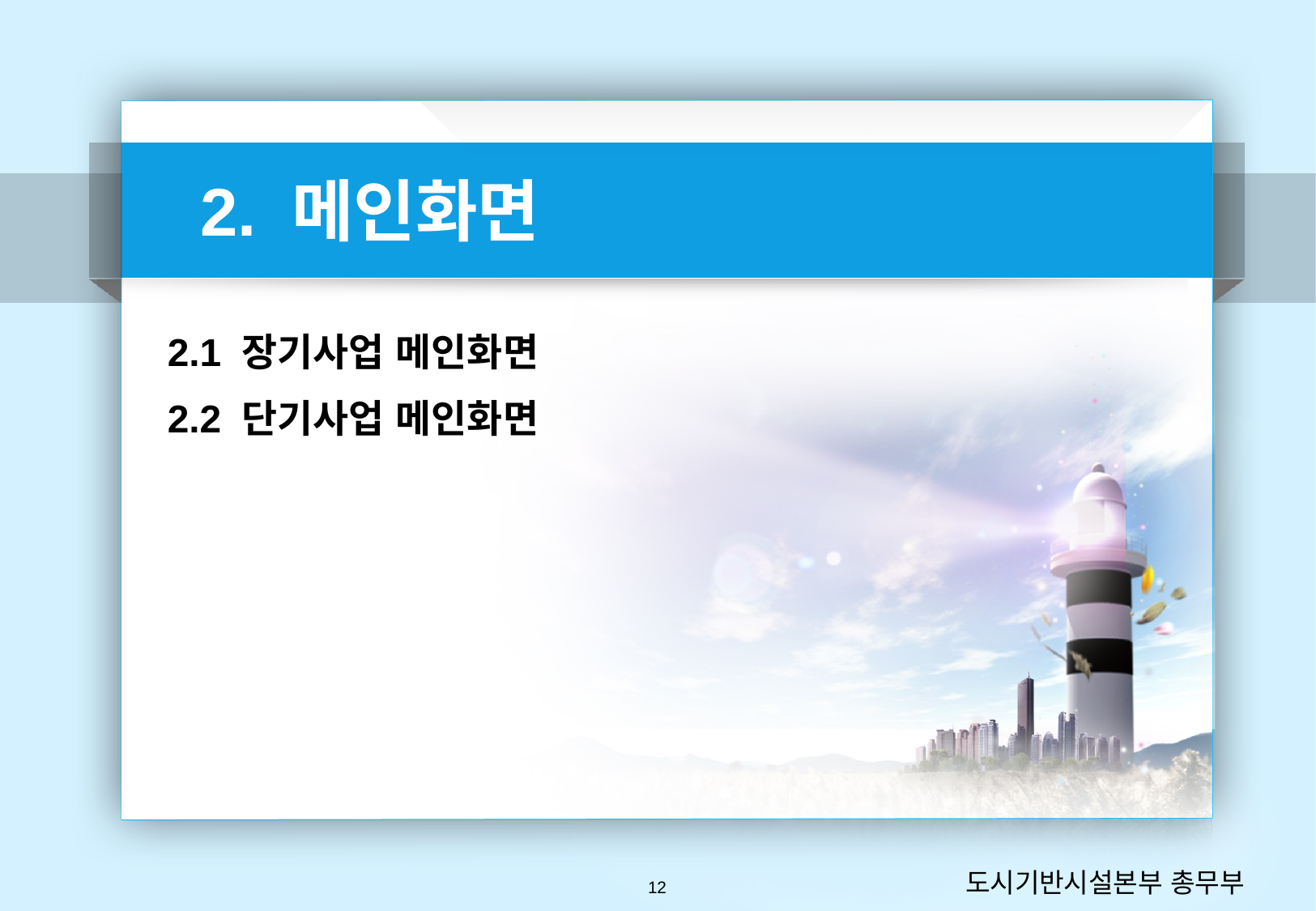

2. 메인화면
2.1 장기사업 메인화면
2.2 단기사업 메인화면